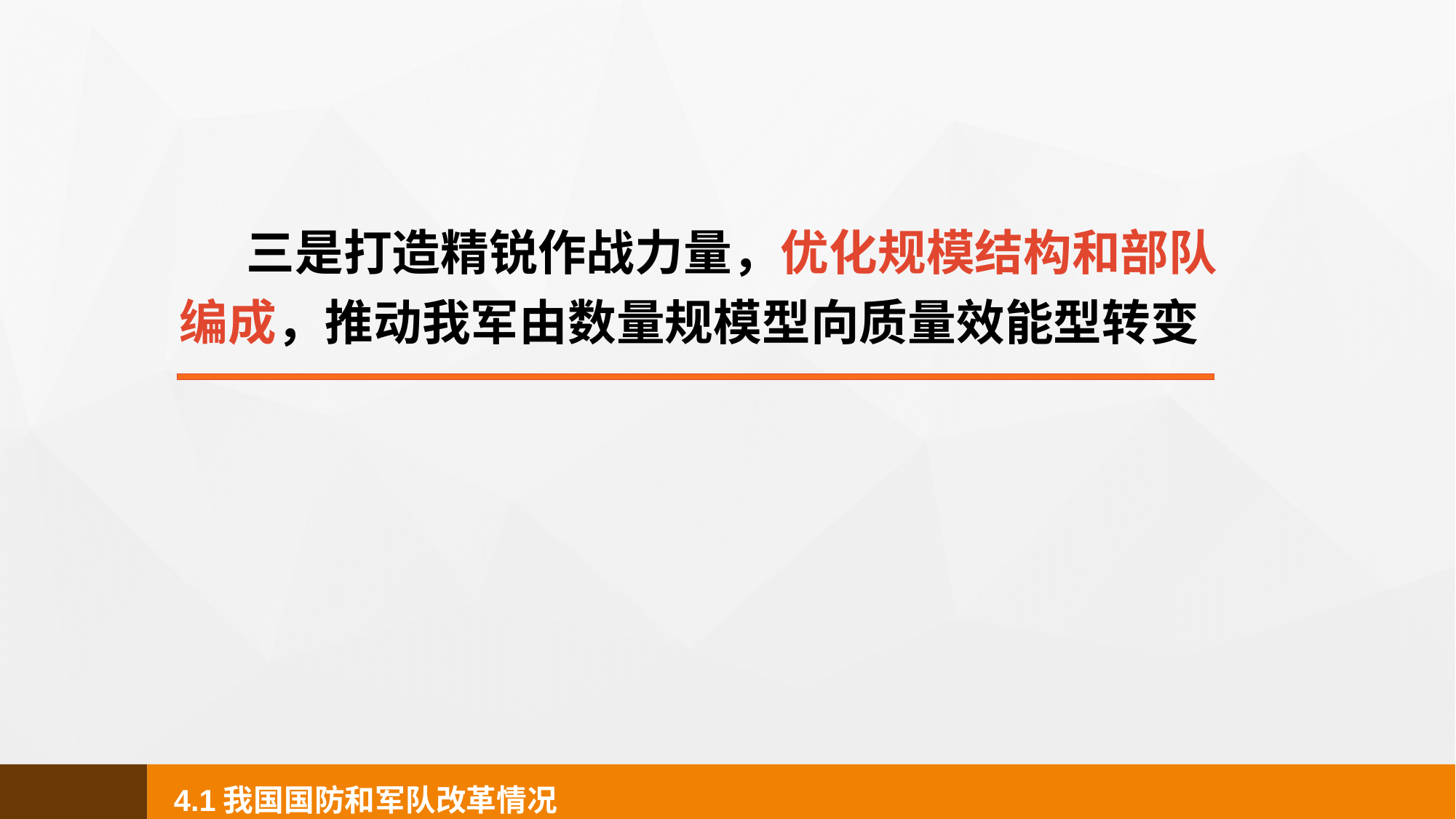

三是打造精锐作战力量，优化规模结构和部队编成，推动我军由数量规模型向质量效能型转变

4.1我国国防和军队改革情况